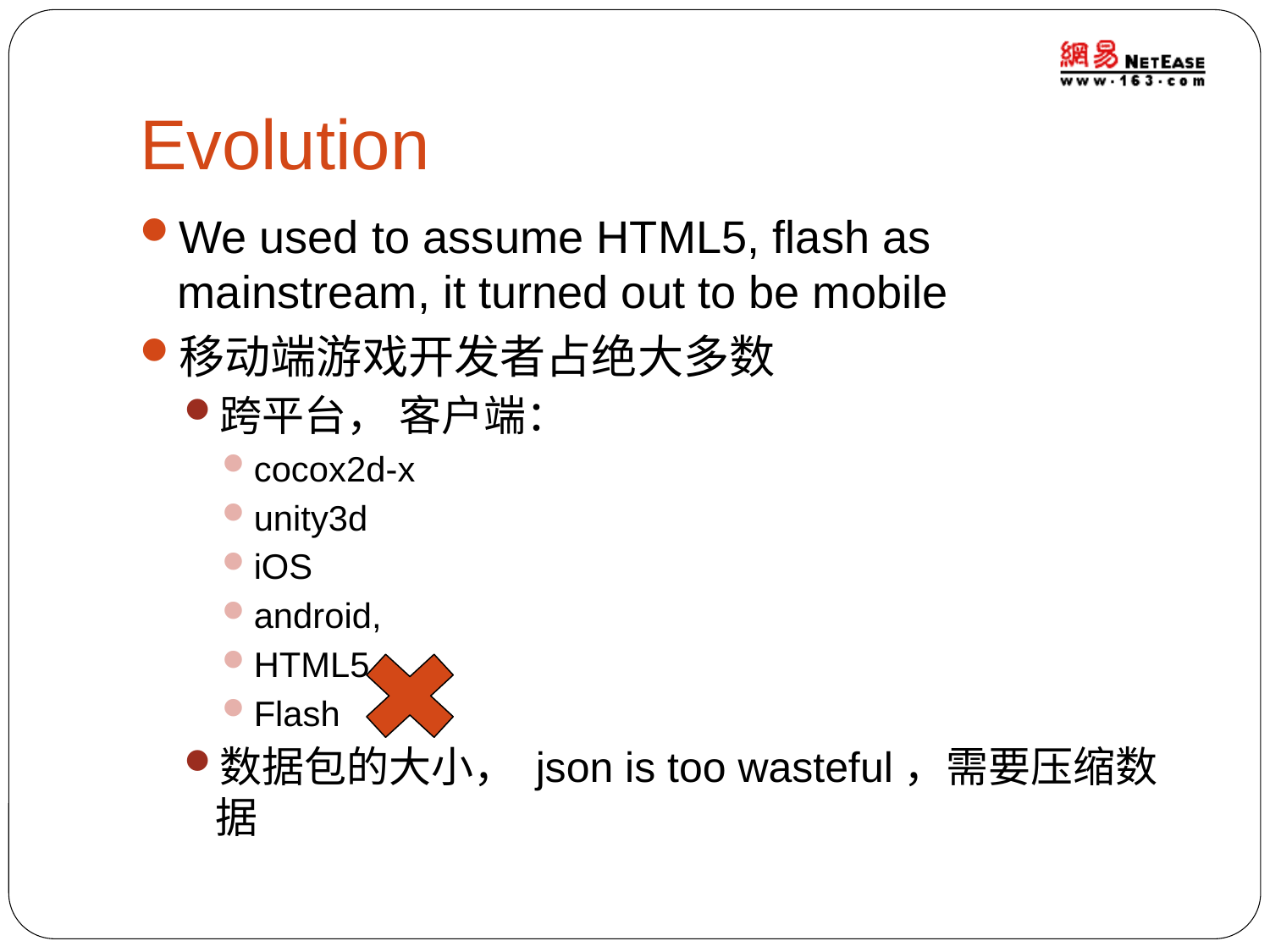

# Evolution
We used to assume HTML5, flash as mainstream, it turned out to be mobile
移动端游戏开发者占绝大多数
跨平台， 客户端：
cocox2d-x
unity3d
iOS
android,
HTML5
Flash
数据包的大小， json is too wasteful，需要压缩数据